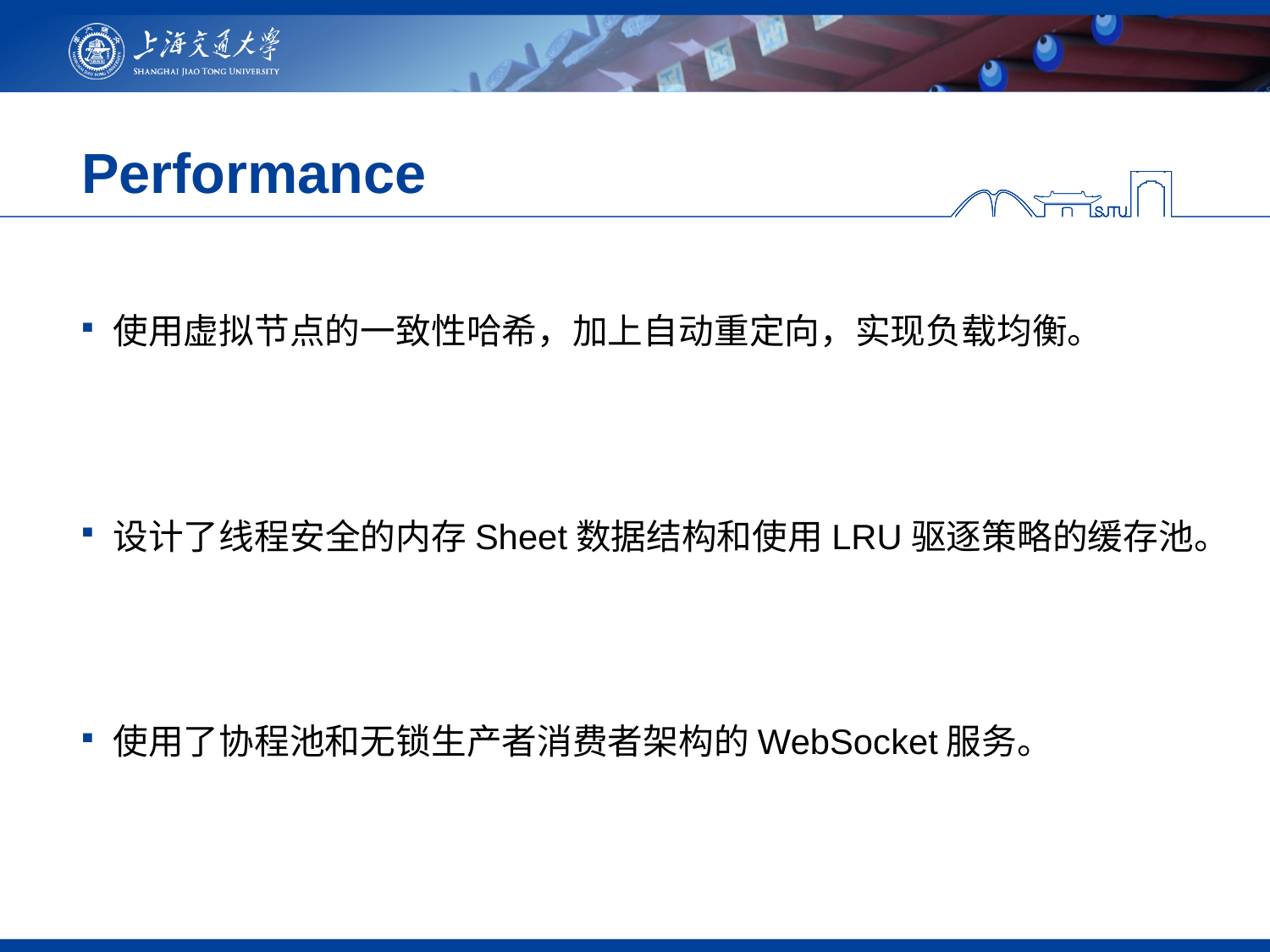

# Performance

使用虚拟节点的一致性哈希，加上自动重定向，实现负载均衡。

设计了线程安全的内存Sheet数据结构和使用LRU驱逐策略的缓存池。

使用了协程池和无锁生产者消费者架构的WebSocket服务。